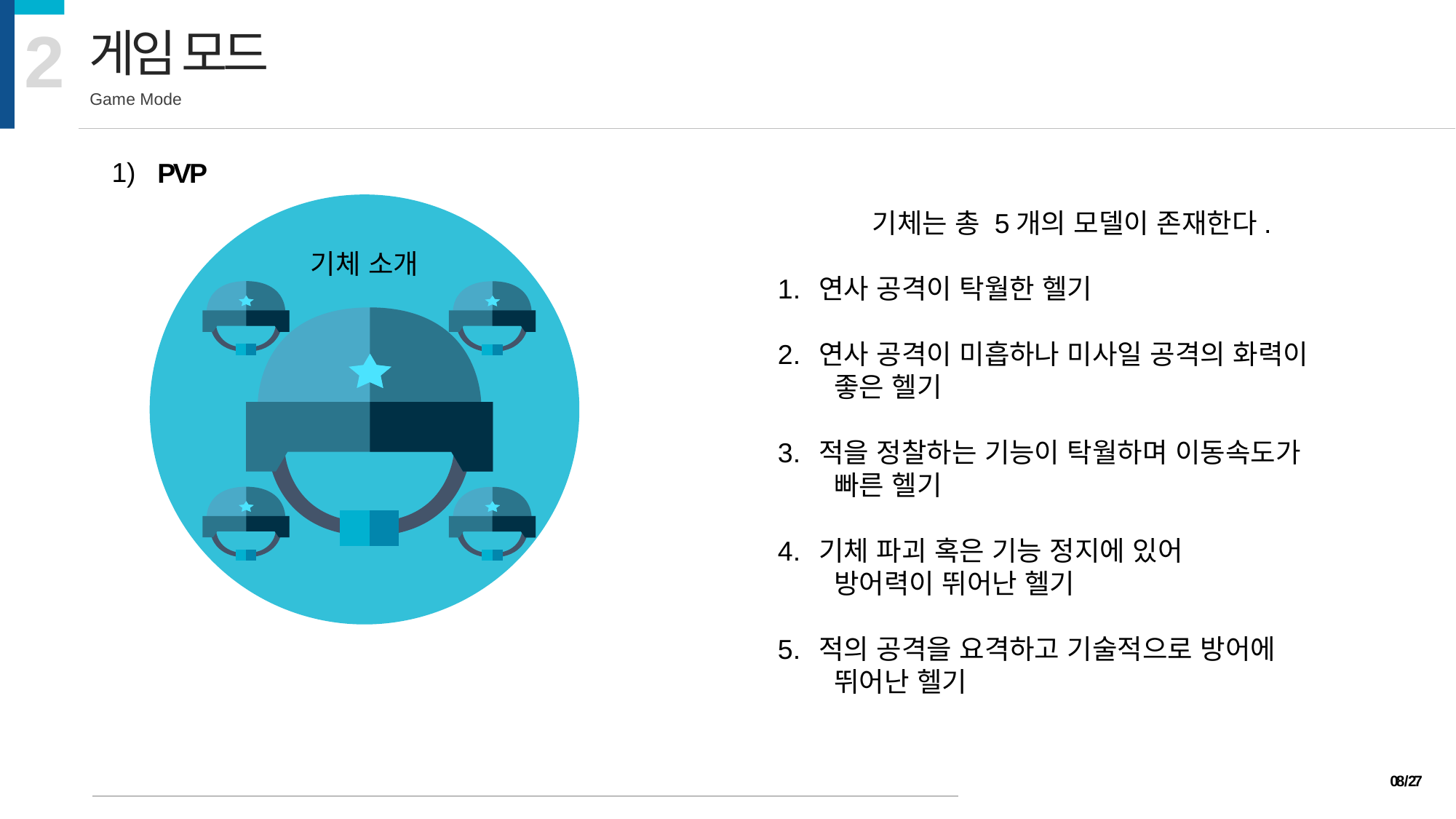

2
게임 모드
Game Mode
1)
PVP

기체는 총 5개의 모델이 존재한다.

연사 공격이 탁월한 헬기

연사 공격이 미흡하나 미사일 공격의 화력이 	   좋은 헬기

적을 정찰하는 기능이 탁월하며 이동속도가 	   빠른 헬기

기체 파괴 혹은 기능 정지에 있어 		   방어력이 뛰어난 헬기

적의 공격을 요격하고 기술적으로 방어에 	   뛰어난 헬기
기체 소개

08 / 27